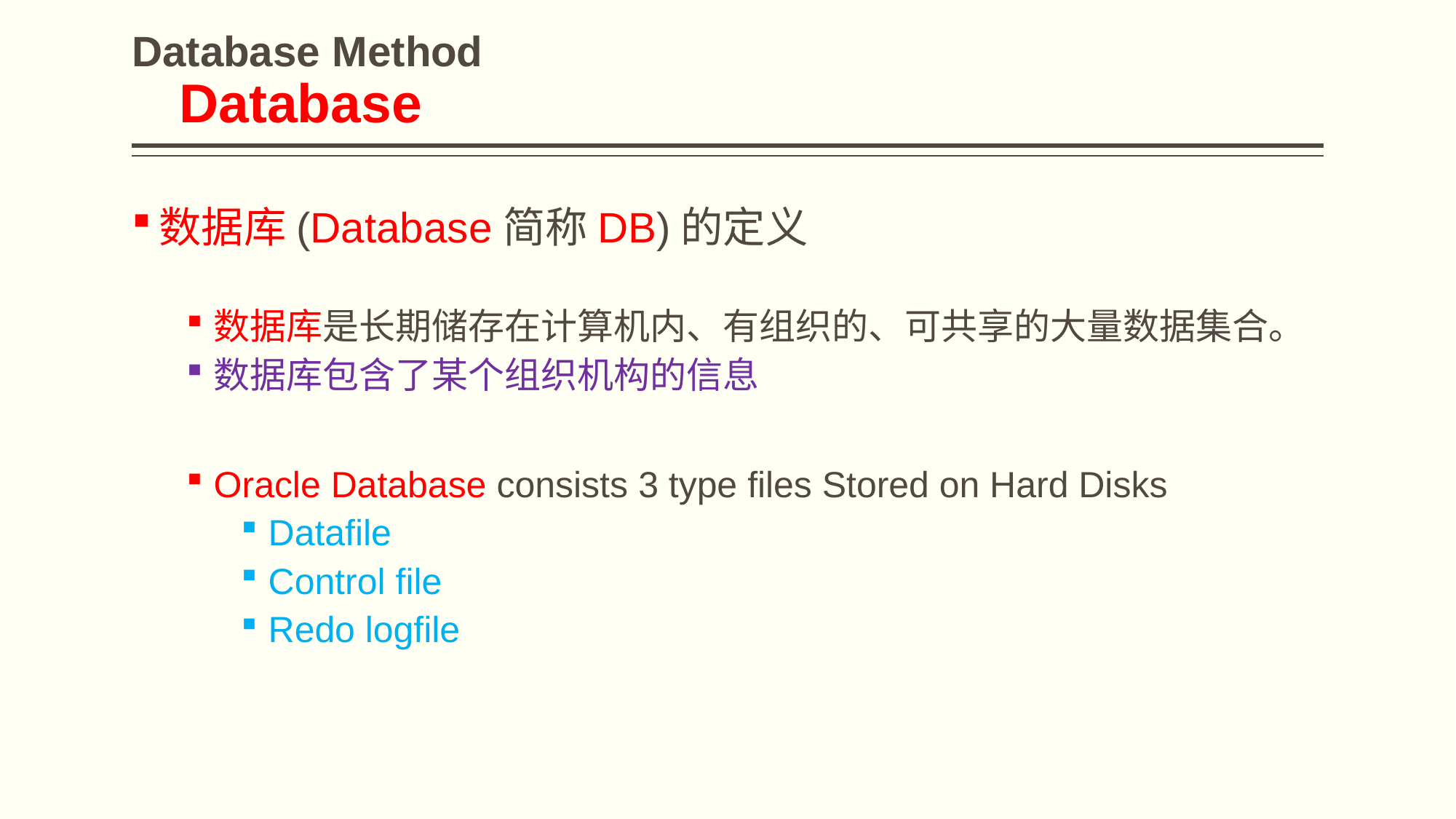

# Database Method Database
数据库(Database简称DB)的定义

数据库是长期储存在计算机内、有组织的、可共享的大量数据集合。
数据库包含了某个组织机构的信息

Oracle Database consists 3 type files Stored on Hard Disks
Datafile
Control file
Redo logfile